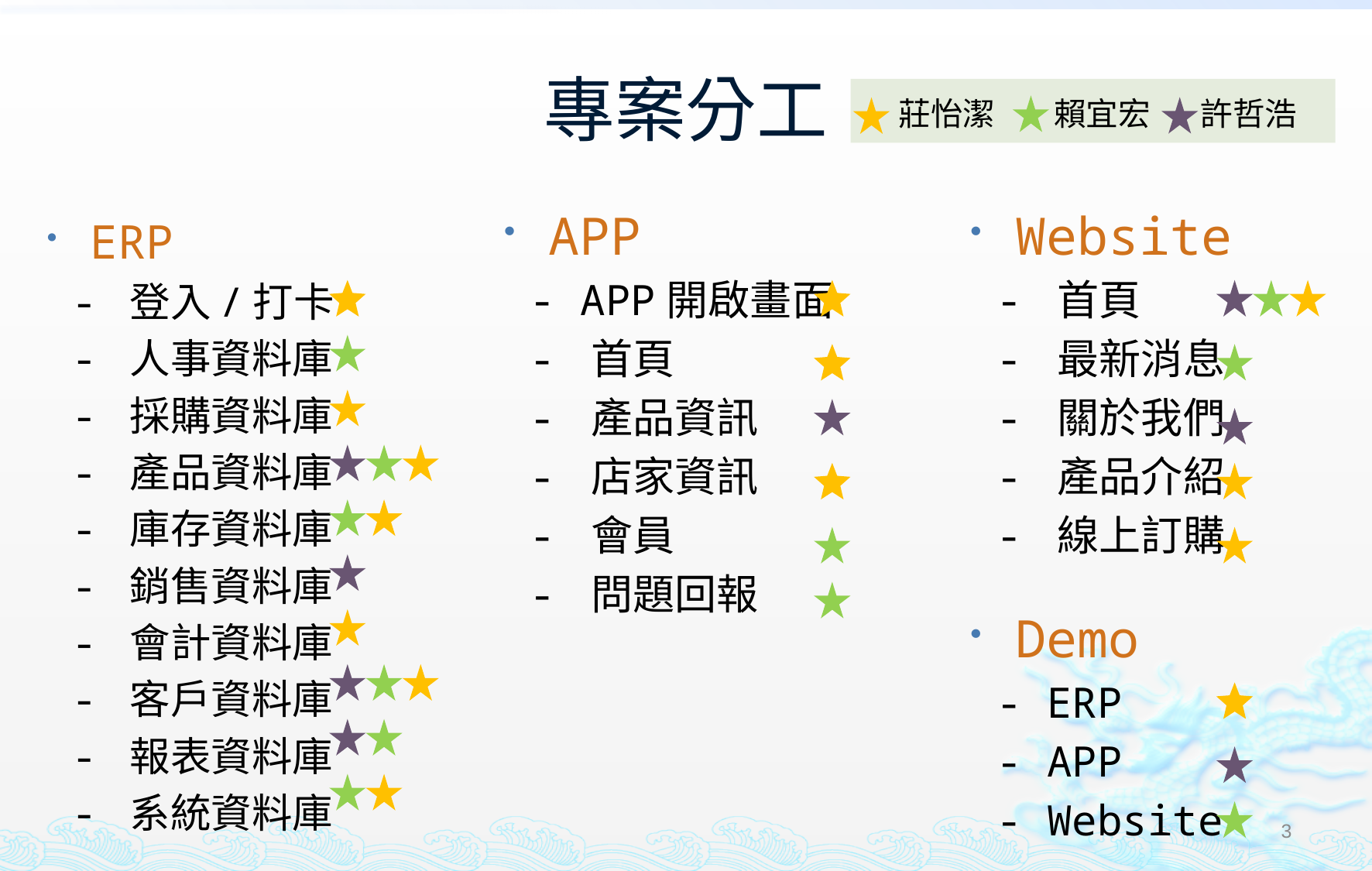

# 專案分工

莊怡潔

賴宜宏

許哲浩

APP
 - APP開啟畫面
 - 首頁
 - 產品資訊
 - 店家資訊
 - 會員
 - 問題回報

Website
 - 首頁
 - 最新消息
 - 關於我們
 - 產品介紹
 - 線上訂購

ERP
 - 登入/打卡
 - 人事資料庫
 - 採購資料庫
 - 產品資料庫
 - 庫存資料庫
 - 銷售資料庫
 - 會計資料庫
 - 客戶資料庫
 - 報表資料庫
 - 系統資料庫

Demo
 - ERP
 - APP
 - Website

3